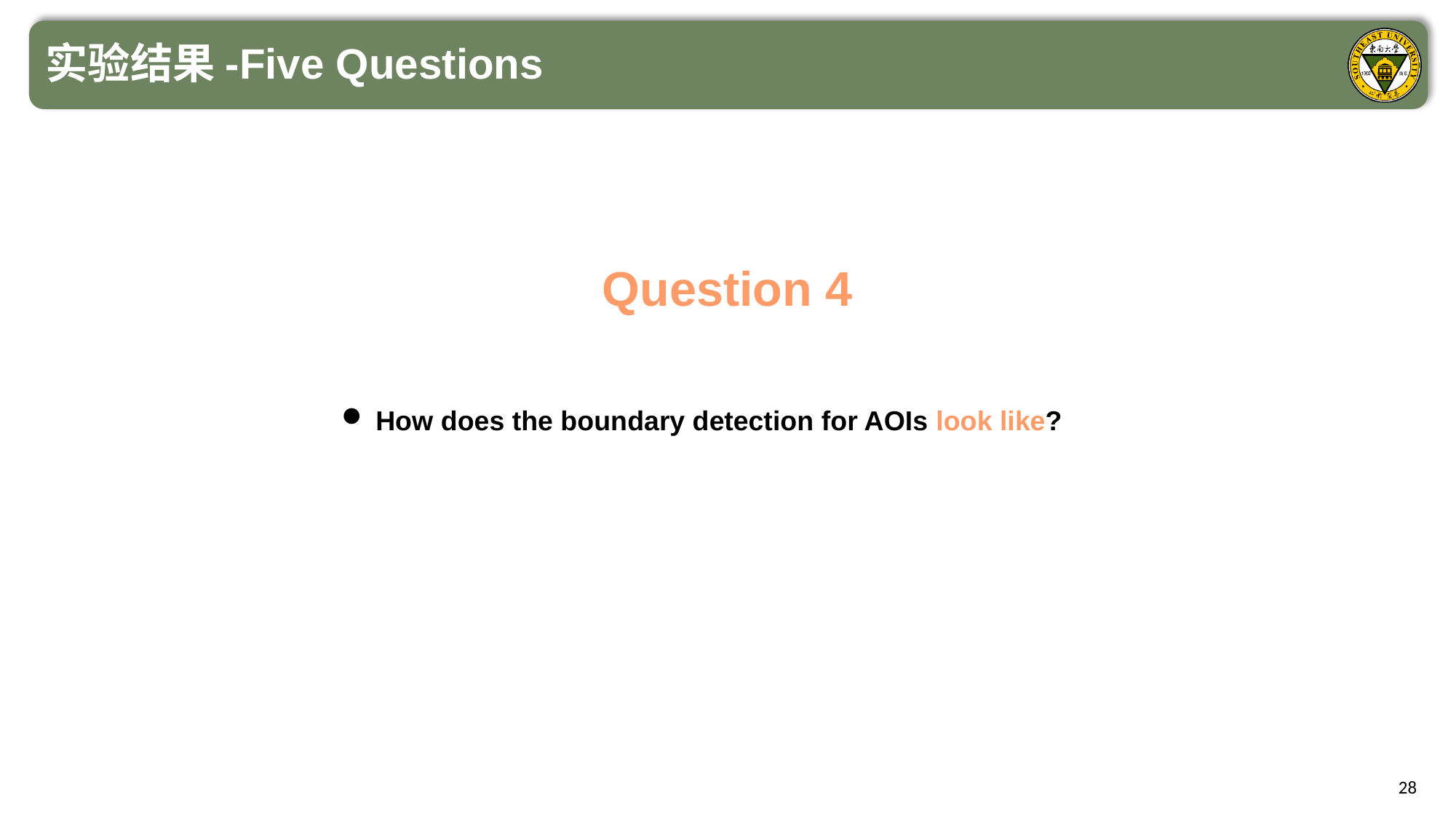

实验结果-Five Questions
Question 4
How does the boundary detection for AOIs look like?
28